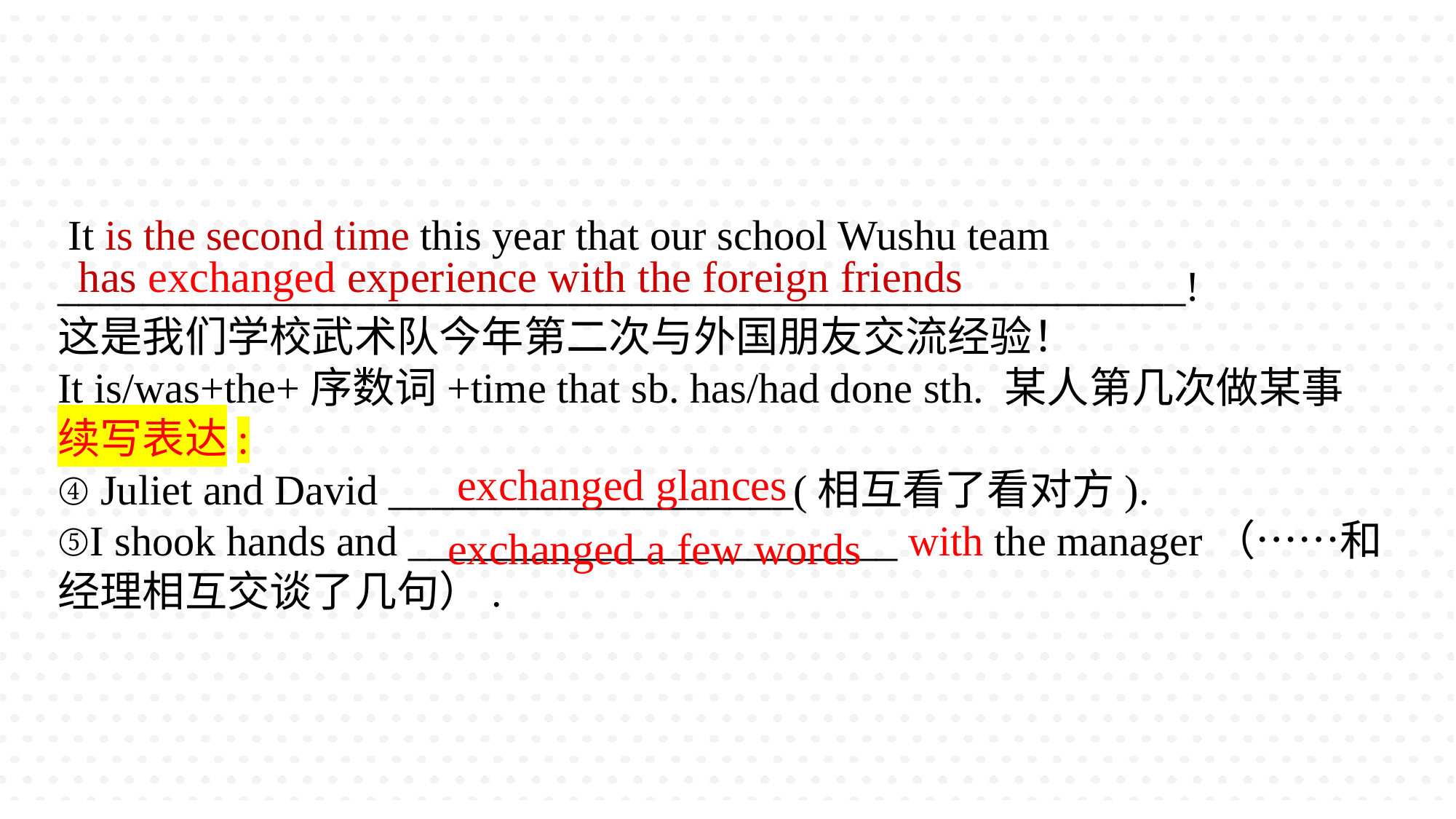

It is the second time this year that our school Wushu team
_____________________________________________________!
这是我们学校武术队今年第二次与外国朋友交流经验！
It is/was+the+序数词+time that sb. has/had done sth. 某人第几次做某事
续写表达:
④ Juliet and David ___________________(相互看了看对方).
⑤I shook hands and _______________________ with the manager（……和经理相互交谈了几句）.

has exchanged experience with the foreign friends

for
for
exchanged glances
exchanged a few words